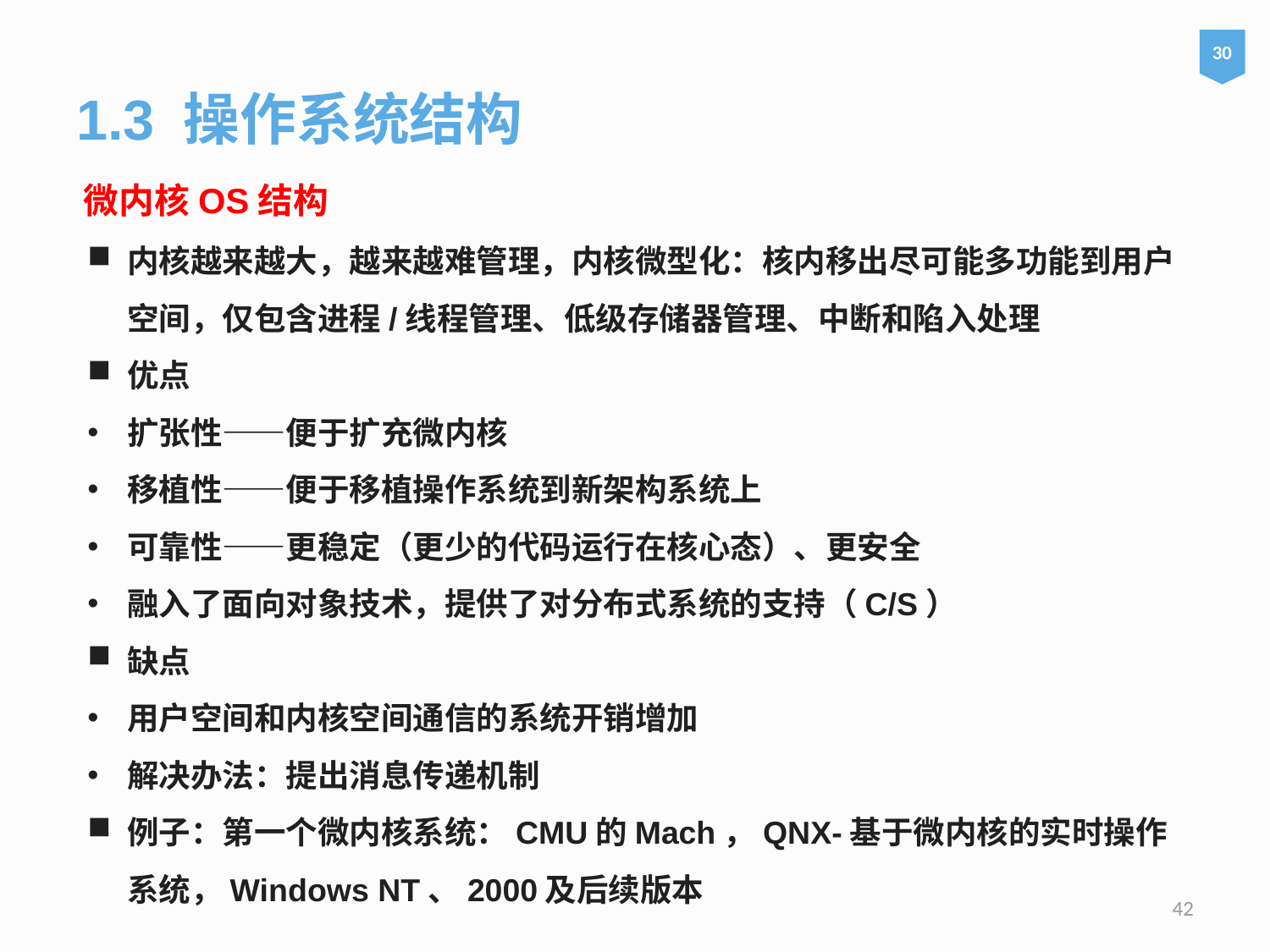

30
1.3 操作系统结构
微内核OS结构
内核越来越大，越来越难管理，内核微型化：核内移出尽可能多功能到用户空间，仅包含进程/线程管理、低级存储器管理、中断和陷入处理
优点
扩张性——便于扩充微内核
移植性——便于移植操作系统到新架构系统上
可靠性——更稳定（更少的代码运行在核心态）、更安全
融入了面向对象技术，提供了对分布式系统的支持（C/S）
缺点
用户空间和内核空间通信的系统开销增加
解决办法：提出消息传递机制
例子：第一个微内核系统：CMU的Mach，QNX-基于微内核的实时操作系统，Windows NT、2000及后续版本
42